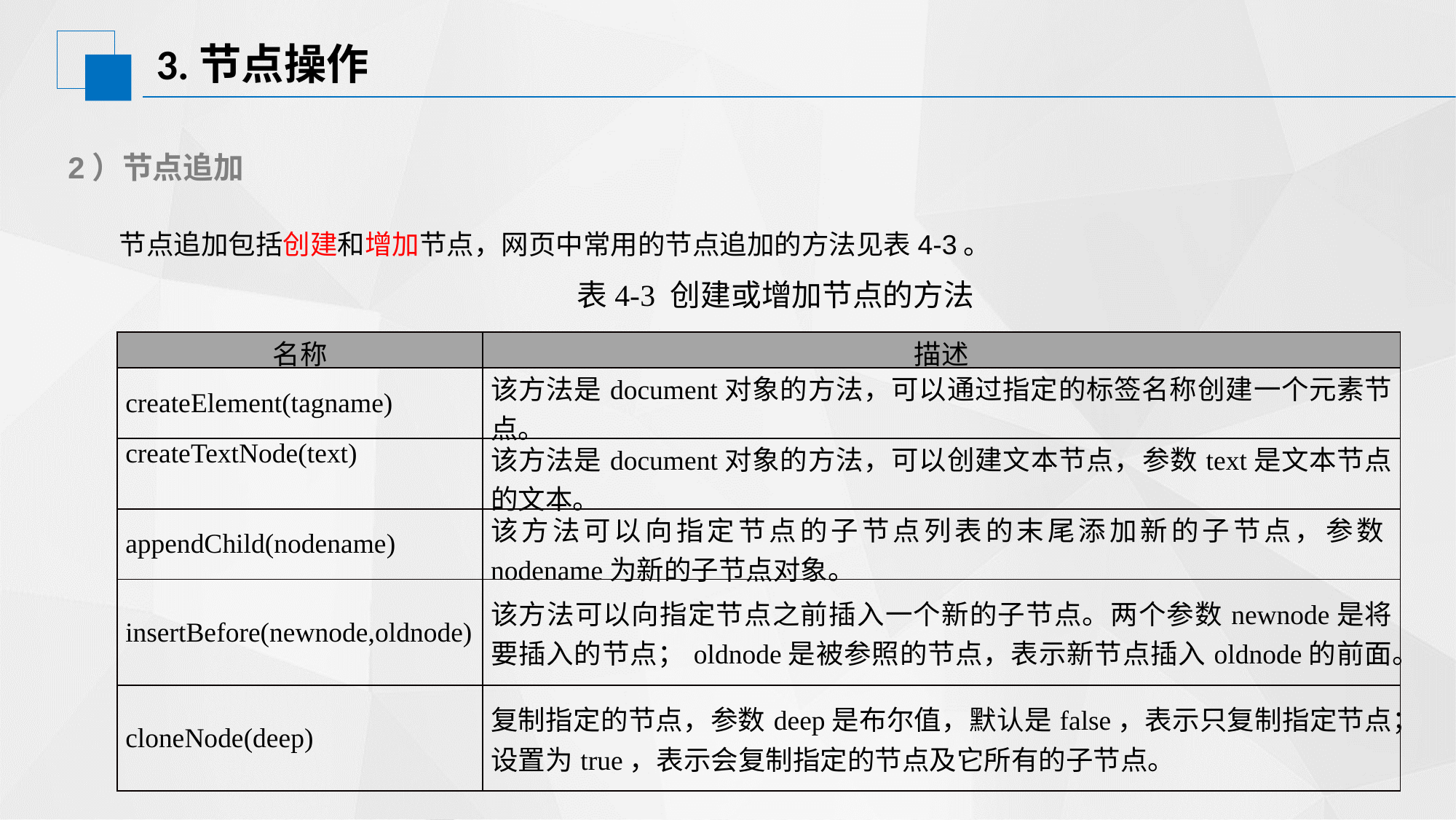

# 3.节点操作
2）节点追加
节点追加包括创建和增加节点，网页中常用的节点追加的方法见表4-3。
表4-3 创建或增加节点的方法
| 名称 | 描述 |
| --- | --- |
| createElement(tagname) | 该方法是document对象的方法，可以通过指定的标签名称创建一个元素节点。 |
| createTextNode(text) | 该方法是document对象的方法，可以创建文本节点，参数text是文本节点的文本。 |
| appendChild(nodename) | 该方法可以向指定节点的子节点列表的末尾添加新的子节点，参数nodename为新的子节点对象。 |
| insertBefore(newnode,oldnode) | 该方法可以向指定节点之前插入一个新的子节点。两个参数newnode是将要插入的节点；oldnode是被参照的节点，表示新节点插入oldnode的前面。 |
| cloneNode(deep) | 复制指定的节点，参数deep是布尔值，默认是false，表示只复制指定节点；设置为true，表示会复制指定的节点及它所有的子节点。 |